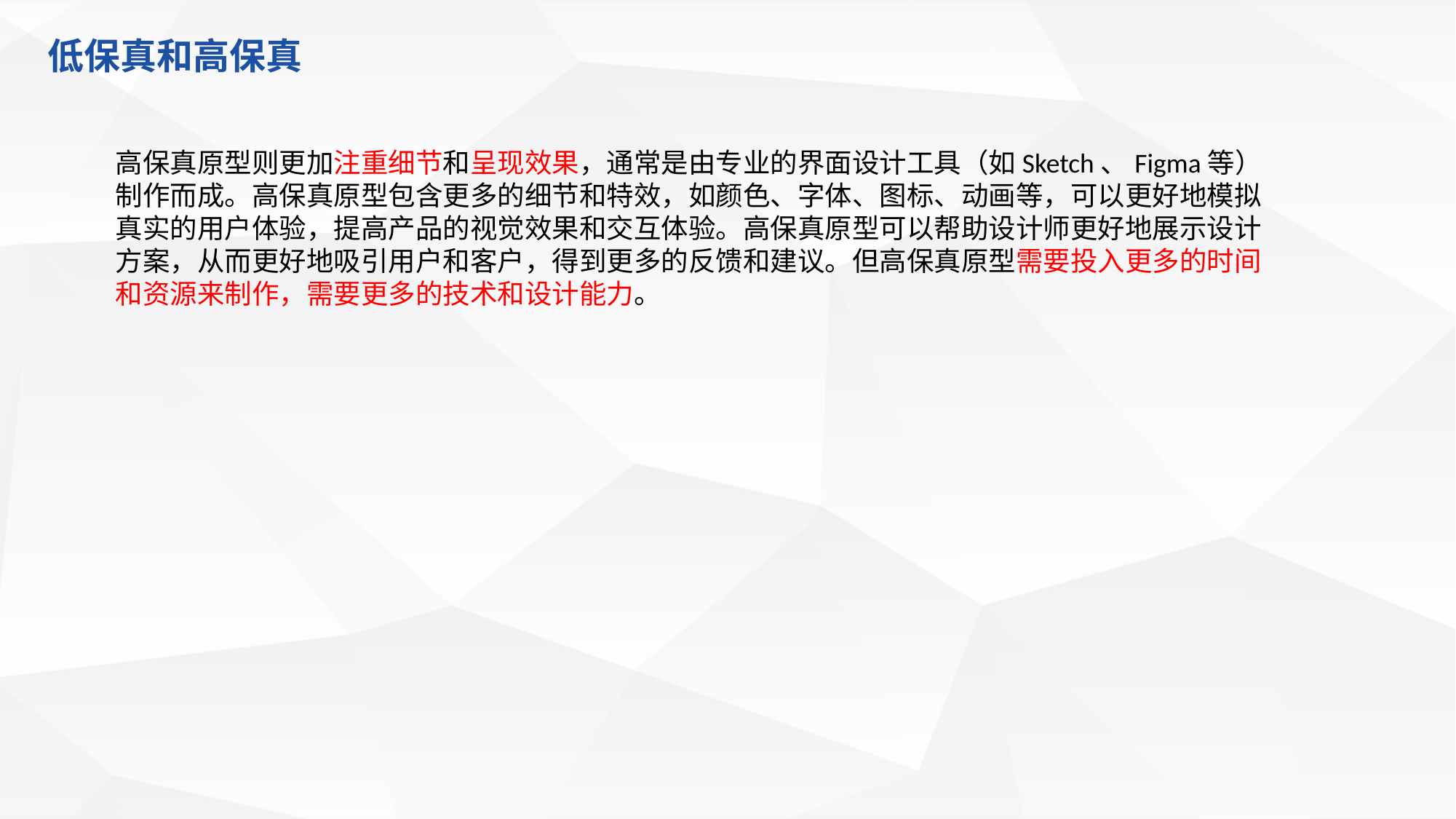

低保真和高保真

高保真原型则更加注重细节和呈现效果，通常是由专业的界面设计工具（如Sketch、Figma等）制作而成。高保真原型包含更多的细节和特效，如颜色、字体、图标、动画等，可以更好地模拟真实的用户体验，提高产品的视觉效果和交互体验。高保真原型可以帮助设计师更好地展示设计方案，从而更好地吸引用户和客户，得到更多的反馈和建议。但高保真原型需要投入更多的时间和资源来制作，需要更多的技术和设计能力。